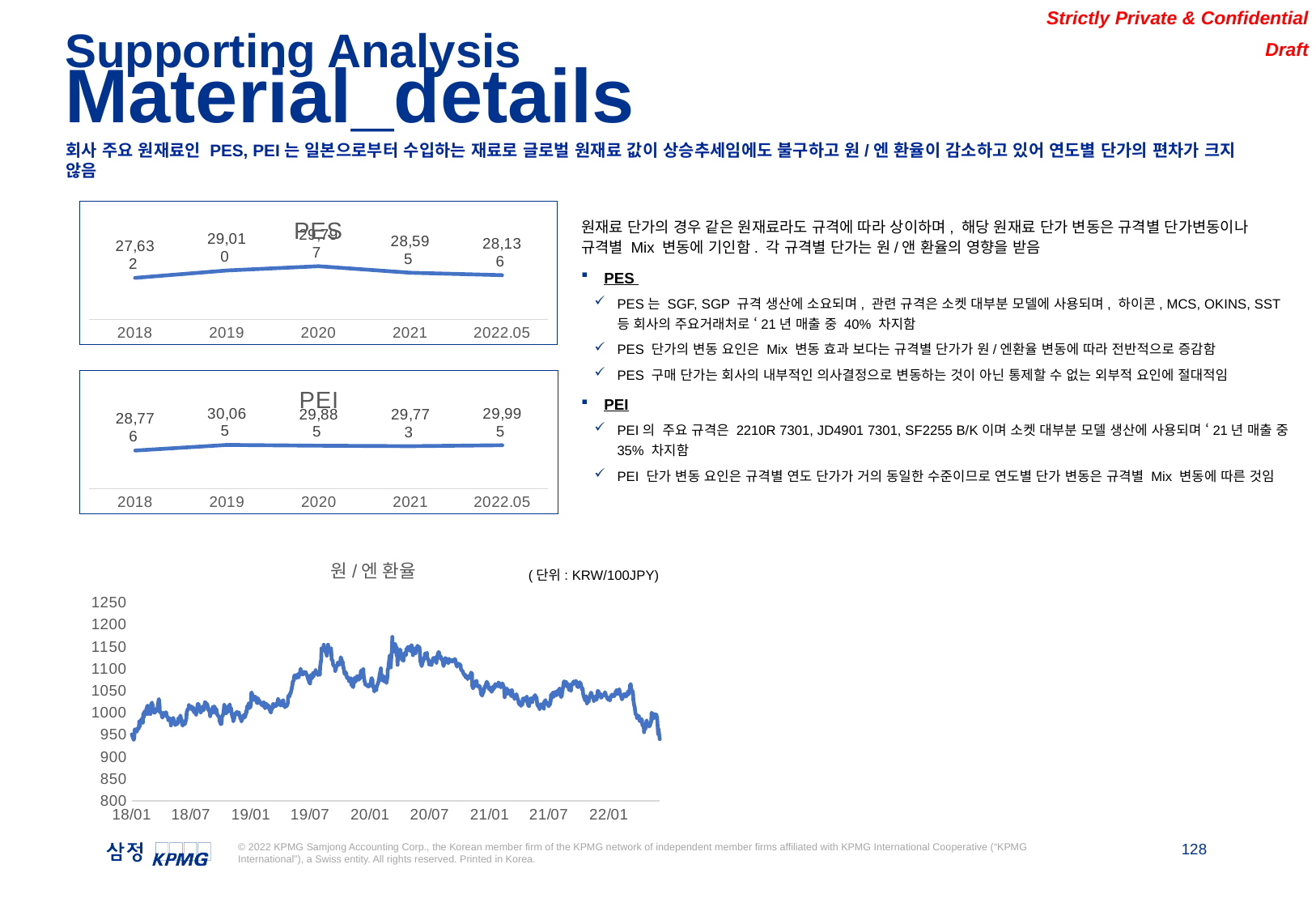

Supporting Analysis
Material_details
회사 주요 원재료인 PES, PEI는 일본으로부터 수입하는 재료로 글로벌 원재료 값이 상승추세임에도 불구하고 원/엔 환율이 감소하고 있어 연도별 단가의 편차가 크지 않음

### Chart:

| Category | PES |
|---|---|
| 2018 | 27632.041591456076 |
| 2019 | 29009.817267598726 |
| 2020 | 29797.299270072992 |
| 2021 | 28595.10758196721 |
| 2022.05 | 28135.791366906476 |
원재료 단가의 경우 같은 원재료라도 규격에 따라 상이하며, 해당 원재료 단가 변동은 규격별 단가변동이나 규격별 Mix 변동에 기인함. 각 규격별 단가는 원/앤 환율의 영향을 받음
PES
PES는 SGF, SGP 규격 생산에 소요되며, 관련 규격은 소켓 대부분 모델에 사용되며, 하이콘, MCS, OKINS, SST 등 회사의 주요거래처로 ‘21년 매출 중 40% 차지함
PES 단가의 변동 요인은 Mix 변동 효과 보다는 규격별 단가가 원/엔환율 변동에 따라 전반적으로 증감함
PES 구매 단가는 회사의 내부적인 의사결정으로 변동하는 것이 아닌 통제할 수 없는 외부적 요인에 절대적임
PEI
PEI의  주요 규격은 2210R 7301, JD4901 7301, SF2255 B/K이며 소켓 대부분 모델 생산에 사용되며 ‘21년 매출 중 35% 차지함
PEI 단가 변동 요인은 규격별 연도 단가가 거의 동일한 수준이므로 연도별 단가 변동은 규격별 Mix 변동에 따른 것임

### Chart:

| Category | PEI |
|---|---|
| 2018 | 28775.683401822404 |
| 2019 | 30064.749608763694 |
| 2020 | 29885.35371489513 |
| 2021 | 29773.303081868027 |
| 2022.05 | 29994.926199261994 |

### Chart: 원/엔 환율

| Category | 환율 |
|---|---|
| 43102 | 951.05 |
| 43103 | 948.11 |
| 43104 | 946.64 |
| 43105 | 944.72 |
| 43108 | 938.62 |
| 43109 | 941.28 |
| 43110 | 947.31 |
| 43111 | 961.17 |
| 43112 | 962.66 |
| 43115 | 958.07 |
| 43116 | 960.02 |
| 43117 | 963.9 |
| 43118 | 957.76 |
| 43119 | 963.38 |
| 43122 | 964.62 |
| 43123 | 963.49 |
| 43124 | 970.12 |
| 43125 | 980.49 |
| 43126 | 968.48 |
| 43129 | 979.85 |
| 43130 | 977.46 |
| 43131 | 985.02 |
| 43132 | 980.68 |
| 43133 | 978.62 |
| 43136 | 977.26 |
| 43137 | 998.31 |
| 43138 | 997.58 |
| 43139 | 990.45 |
| 43140 | 1000.78 |
| 43143 | 1004.37 |
| 43144 | 996.64 |
| 43145 | 1004.13 |
| 43150 | 1016.62 |
| 43151 | 1001.74 |
| 43152 | 997.39 |
| 43153 | 998.0 |
| 43154 | 1015.04 |
| 43157 | 1008.42 |
| 43158 | 1003.22 |
| 43159 | 997.25 |
| 43161 | 1019.27 |
| 43164 | 1023.28 |
| 43165 | 1017.52 |
| 43166 | 1018.61 |
| 43167 | 1007.3 |
| 43168 | 1005.03 |
| 43171 | 1000.05 |
| 43172 | 1000.52 |
| 43173 | 1000.99 |
| 43174 | 1002.78 |
| 43175 | 1002.59 |
| 43178 | 1009.2 |
| 43179 | 1010.14 |
| 43180 | 1005.4 |
| 43181 | 1011.42 |
| 43182 | 1019.6 |
| 43185 | 1031.49 |
| 43186 | 1025.47 |
| 43187 | 1017.36 |
| 43188 | 1001.17 |
| 43189 | 1001.46 |
| 43192 | 1000.8 |
| 43193 | 999.67 |
| 43194 | 992.82 |
| 43195 | 990.68 |
| 43196 | 989.03 |
| 43199 | 997.52 |
| 43200 | 1000.33 |
| 43201 | 996.17 |
| 43202 | 998.27 |
| 43203 | 996.5 |
| 43206 | 994.75 |
| 43207 | 1001.63 |
| 43208 | 998.22 |
| 43209 | 994.73 |
| 43210 | 990.32 |
| 43213 | 990.12 |
| 43214 | 983.35 |
| 43215 | 989.52 |
| 43216 | 985.79 |
| 43217 | 987.43 |
| 43220 | 985.94 |
| 43222 | 971.38 |
| 43223 | 978.83 |
| 43224 | 986.3 |
| 43228 | 986.85 |
| 43229 | 988.49 |
| 43230 | 985.46 |
| 43231 | 983.04 |
| 43234 | 977.23 |
| 43235 | 972.07 |
| 43236 | 973.1 |
| 43237 | 977.84 |
| 43238 | 974.27 |
| 43241 | 974.33 |
| 43243 | 977.94 |
| 43244 | 980.59 |
| 43245 | 988.19 |
| 43248 | 983.81 |
| 43249 | 980.49 |
| 43250 | 991.39 |
| 43251 | 993.98 |
| 43252 | 989.61 |
| 43255 | 982.51 |
| 43256 | 974.21 |
| 43258 | 970.91 |
| 43259 | 973.78 |
| 43262 | 980.81 |
| 43263 | 974.18 |
| 43265 | 975.32 |
| 43266 | 978.53 |
| 43269 | 986.84 |
| 43270 | 999.23 |
| 43271 | 1004.68 |
| 43272 | 1003.67 |
| 43273 | 1008.78 |
| 43276 | 1009.24 |
| 43277 | 1017.74 |
| 43278 | 1013.22 |
| 43279 | 1013.97 |
| 43280 | 1014.79 |
| 43283 | 1009.26 |
| 43284 | 1008.26 |
| 43285 | 1014.34 |
| 43286 | 1009.55 |
| 43287 | 1010.85 |
| 43290 | 1012.22 |
| 43291 | 1003.2 |
| 43292 | 1004.28 |
| 43293 | 1001.16 |
| 43294 | 1001.55 |
| 43297 | 999.07 |
| 43298 | 1004.63 |
| 43299 | 995.84 |
| 43300 | 1000.31 |
| 43301 | 1005.91 |
| 43304 | 1019.91 |
| 43305 | 1012.79 |
| 43306 | 1020.63 |
| 43307 | 1016.73 |
| 43308 | 1006.52 |
| 43311 | 1009.46 |
| 43312 | 1005.95 |
| 43313 | 1000.22 |
| 43314 | 1002.51 |
| 43315 | 1005.6 |
| 43318 | 1014.16 |
| 43319 | 1009.07 |
| 43320 | 1010.82 |
| 43321 | 1008.84 |
| 43322 | 1005.62 |
| 43325 | 1018.22 |
| 43326 | 1024.3 |
| 43328 | 1023.41 |
| 43329 | 1019.02 |
| 43332 | 1018.5 |
| 43333 | 1020.14 |
| 43334 | 1015.58 |
| 43335 | 1011.94 |
| 43336 | 1006.51 |
| 43339 | 1008.22 |
| 43340 | 1002.47 |
| 43341 | 998.47 |
| 43342 | 992.35 |
| 43343 | 998.65 |
| 43346 | 1001.75 |
| 43347 | 1002.39 |
| 43348 | 999.46 |
| 43349 | 1002.42 |
| 43350 | 1013.15 |
| 43353 | 1012.03 |
| 43354 | 1014.98 |
| 43355 | 1009.54 |
| 43356 | 1013.39 |
| 43357 | 1000.94 |
| 43360 | 999.42 |
| 43361 | 1008.15 |
| 43362 | 1002.49 |
| 43363 | 1000.04 |
| 43364 | 995.73 |
| 43370 | 990.2 |
| 43371 | 981.17 |
| 43374 | 975.79 |
| 43375 | 974.43 |
| 43377 | 975.15 |
| 43378 | 990.87 |
| 43381 | 994.33 |
| 43383 | 1001.24 |
| 43384 | 1008.86 |
| 43385 | 1018.91 |
| 43388 | 1010.21 |
| 43389 | 1013.82 |
| 43390 | 1004.59 |
| 43391 | 998.89 |
| 43392 | 1009.4 |
| 43395 | 1008.67 |
| 43396 | 1002.35 |
| 43397 | 1010.32 |
| 43398 | 1009.95 |
| 43399 | 1013.13 |
| 43402 | 1019.21 |
| 43403 | 1013.26 |
| 43404 | 1008.89 |
| 43405 | 1009.08 |
| 43406 | 1010.96 |
| 43409 | 994.57 |
| 43410 | 991.57 |
| 43411 | 989.38 |
| 43412 | 987.36 |
| 43413 | 980.75 |
| 43416 | 988.54 |
| 43417 | 994.68 |
| 43418 | 998.15 |
| 43419 | 996.74 |
| 43420 | 995.25 |
| 43423 | 1001.02 |
| 43424 | 1002.31 |
| 43425 | 1000.4 |
| 43426 | 1000.49 |
| 43427 | 999.34 |
| 43430 | 1001.11 |
| 43431 | 994.94 |
| 43432 | 993.06 |
| 43433 | 993.79 |
| 43434 | 988.98 |
| 43437 | 984.4 |
| 43438 | 980.33 |
| 43439 | 984.65 |
| 43440 | 984.4 |
| 43441 | 991.97 |
| 43444 | 993.78 |
| 43445 | 993.16 |
| 43446 | 995.99 |
| 43447 | 995.98 |
| 43448 | 989.44 |
| 43451 | 996.34 |
| 43452 | 1003.15 |
| 43453 | 1004.94 |
| 43454 | 1001.11 |
| 43455 | 1015.02 |
| 43458 | 1011.84 |
| 43460 | 1021.42 |
| 43461 | 1012.23 |
| 43462 | 1010.95 |
| 43465 | 1013.18 |
| 43467 | 1019.47 |
| 43468 | 1044.87 |
| 43469 | 1046.36 |
| 43472 | 1038.34 |
| 43473 | 1028.85 |
| 43474 | 1031.31 |
| 43475 | 1036.89 |
| 43476 | 1031.96 |
| 43479 | 1030.28 |
| 43480 | 1036.75 |
| 43481 | 1030.97 |
| 43482 | 1028.65 |
| 43483 | 1027.35 |
| 43486 | 1021.87 |
| 43487 | 1027.36 |
| 43488 | 1033.66 |
| 43489 | 1029.71 |
| 43490 | 1029.81 |
| 43493 | 1026.97 |
| 43494 | 1022.19 |
| 43495 | 1021.8 |
| 43496 | 1024.81 |
| 43497 | 1021.36 |
| 43503 | 1015.97 |
| 43504 | 1023.09 |
| 43507 | 1023.9 |
| 43508 | 1018.25 |
| 43509 | 1018.15 |
| 43510 | 1010.77 |
| 43511 | 1018.05 |
| 43514 | 1020.31 |
| 43515 | 1016.95 |
| 43516 | 1019.72 |
| 43517 | 1012.95 |
| 43518 | 1015.95 |
| 43521 | 1016.2 |
| 43522 | 1009.23 |
| 43523 | 1011.62 |
| 43524 | 1007.62 |
| 43528 | 1000.49 |
| 43529 | 1006.85 |
| 43530 | 1006.21 |
| 43531 | 1009.53 |
| 43532 | 1011.16 |
| 43535 | 1020.38 |
| 43536 | 1019.45 |
| 43537 | 1014.33 |
| 43538 | 1017.4 |
| 43539 | 1013.96 |
| 43542 | 1018.88 |
| 43543 | 1017.82 |
| 43544 | 1015.49 |
| 43545 | 1021.37 |
| 43546 | 1016.39 |
| 43549 | 1026.58 |
| 43550 | 1031.31 |
| 43551 | 1024.29 |
| 43552 | 1026.92 |
| 43553 | 1028.24 |
| 43556 | 1024.11 |
| 43557 | 1016.7 |
| 43558 | 1020.26 |
| 43559 | 1018.26 |
| 43560 | 1017.06 |
| 43563 | 1017.5 |
| 43564 | 1024.09 |
| 43565 | 1028.21 |
| 43566 | 1028.71 |
| 43567 | 1020.56 |
| 43570 | 1018.17 |
| 43571 | 1012.55 |
| 43572 | 1013.97 |
| 43573 | 1013.97 |
| 43574 | 1014.74 |
| 43577 | 1016.04 |
| 43578 | 1019.07 |
| 43579 | 1020.07 |
| 43580 | 1022.6 |
| 43581 | 1038.77 |
| 43584 | 1039.16 |
| 43585 | 1037.02 |
| 43587 | 1044.38 |
| 43588 | 1043.72 |
| 43592 | 1055.84 |
| 43593 | 1061.09 |
| 43594 | 1063.01 |
| 43595 | 1071.39 |
| 43598 | 1073.29 |
| 43599 | 1083.08 |
| 43600 | 1082.58 |
| 43601 | 1085.96 |
| 43602 | 1083.06 |
| 43605 | 1083.63 |
| 43606 | 1083.91 |
| 43607 | 1079.27 |
| 43608 | 1083.29 |
| 43609 | 1087.41 |
| 43612 | 1087.63 |
| 43613 | 1080.97 |
| 43614 | 1085.9 |
| 43615 | 1088.59 |
| 43616 | 1085.82 |
| 43619 | 1100.36 |
| 43620 | 1095.62 |
| 43621 | 1091.81 |
| 43623 | 1087.87 |
| 43626 | 1087.55 |
| 43627 | 1092.1 |
| 43628 | 1088.67 |
| 43629 | 1089.38 |
| 43630 | 1093.45 |
| 43633 | 1090.79 |
| 43634 | 1092.81 |
| 43635 | 1092.12 |
| 43636 | 1089.16 |
| 43637 | 1087.9 |
| 43640 | 1082.19 |
| 43641 | 1078.97 |
| 43642 | 1077.35 |
| 43643 | 1075.0 |
| 43644 | 1073.35 |
| 43647 | 1066.74 |
| 43648 | 1066.8 |
| 43649 | 1079.97 |
| 43650 | 1085.87 |
| 43651 | 1084.6 |
| 43654 | 1078.56 |
| 43655 | 1083.63 |
| 43656 | 1083.52 |
| 43657 | 1090.41 |
| 43658 | 1081.99 |
| 43661 | 1091.15 |
| 43662 | 1093.42 |
| 43663 | 1088.63 |
| 43664 | 1093.32 |
| 43665 | 1097.77 |
| 43668 | 1088.65 |
| 43669 | 1091.33 |
| 43670 | 1089.04 |
| 43671 | 1089.06 |
| 43672 | 1085.72 |
| 43675 | 1090.07 |
| 43676 | 1087.23 |
| 43677 | 1088.45 |
| 43678 | 1086.45 |
| 43679 | 1106.04 |
| 43682 | 1121.4 |
| 43683 | 1146.83 |
| 43684 | 1141.63 |
| 43685 | 1143.44 |
| 43686 | 1144.73 |
| 43689 | 1146.04 |
| 43690 | 1154.91 |
| 43691 | 1142.84 |
| 43693 | 1141.55 |
| 43696 | 1139.68 |
| 43697 | 1135.69 |
| 43698 | 1138.9 |
| 43699 | 1129.4 |
| 43700 | 1131.92 |
| 43703 | 1155.08 |
| 43704 | 1148.11 |
| 43705 | 1146.87 |
| 43706 | 1144.33 |
| 43707 | 1140.66 |
| 43710 | 1139.57 |
| 43711 | 1141.2 |
| 43712 | 1146.74 |
| 43713 | 1137.47 |
| 43714 | 1120.96 |
| 43717 | 1119.49 |
| 43718 | 1112.0 |
| 43719 | 1108.59 |
| 43724 | 1105.14 |
| 43725 | 1095.13 |
| 43726 | 1099.16 |
| 43727 | 1098.15 |
| 43728 | 1106.22 |
| 43731 | 1106.46 |
| 43732 | 1109.4 |
| 43733 | 1114.59 |
| 43734 | 1112.32 |
| 43735 | 1112.13 |
| 43738 | 1113.4 |
| 43739 | 1109.7 |
| 43740 | 1112.17 |
| 43742 | 1126.37 |
| 43745 | 1120.52 |
| 43746 | 1115.51 |
| 43748 | 1115.55 |
| 43749 | 1108.48 |
| 43752 | 1096.13 |
| 43753 | 1092.13 |
| 43754 | 1087.93 |
| 43755 | 1091.75 |
| 43756 | 1092.99 |
| 43759 | 1089.42 |
| 43760 | 1082.32 |
| 43761 | 1079.68 |
| 43762 | 1080.11 |
| 43763 | 1078.02 |
| 43766 | 1080.27 |
| 43767 | 1073.32 |
| 43768 | 1071.51 |
| 43769 | 1074.05 |
| 43770 | 1075.5 |
| 43773 | 1078.86 |
| 43774 | 1068.51 |
| 43775 | 1062.7 |
| 43776 | 1062.51 |
| 43777 | 1062.09 |
| 43780 | 1058.46 |
| 43781 | 1064.88 |
| 43782 | 1067.68 |
| 43783 | 1073.41 |
| 43784 | 1079.75 |
| 43787 | 1072.61 |
| 43788 | 1071.45 |
| 43789 | 1077.8 |
| 43790 | 1078.53 |
| 43791 | 1083.43 |
| 43794 | 1083.48 |
| 43795 | 1079.73 |
| 43796 | 1076.79 |
| 43797 | 1075.3 |
| 43798 | 1076.89 |
| 43801 | 1077.75 |
| 43802 | 1082.69 |
| 43803 | 1091.81 |
| 43804 | 1096.6 |
| 43805 | 1094.49 |
| 43808 | 1095.49 |
| 43809 | 1095.37 |
| 43810 | 1095.74 |
| 43811 | 1099.36 |
| 43812 | 1085.23 |
| 43815 | 1071.46 |
| 43816 | 1070.16 |
| 43817 | 1065.33 |
| 43818 | 1063.57 |
| 43819 | 1064.78 |
| 43822 | 1061.98 |
| 43823 | 1061.88 |
| 43825 | 1063.76 |
| 43826 | 1059.92 |
| 43829 | 1060.72 |
| 43830 | 1063.47 |
| 43832 | 1065.67 |
| 43833 | 1065.53 |
| 43836 | 1078.42 |
| 43837 | 1079.02 |
| 43838 | 1074.95 |
| 43839 | 1076.12 |
| 43840 | 1059.6 |
| 43843 | 1059.93 |
| 43844 | 1051.35 |
| 43845 | 1048.42 |
| 43846 | 1054.37 |
| 43847 | 1052.32 |
| 43850 | 1051.83 |
| 43851 | 1051.78 |
| 43852 | 1059.97 |
| 43853 | 1060.87 |
| 43858 | 1071.37 |
| 43859 | 1078.3 |
| 43860 | 1078.45 |
| 43861 | 1086.68 |
| 43864 | 1096.21 |
| 43865 | 1101.24 |
| 43866 | 1086.36 |
| 43867 | 1082.27 |
| 43868 | 1074.05 |
| 43871 | 1081.58 |
| 43872 | 1084.05 |
| 43873 | 1078.42 |
| 43874 | 1071.86 |
| 43875 | 1076.0 |
| 43878 | 1077.62 |
| 43879 | 1076.54 |
| 43880 | 1081.27 |
| 43881 | 1070.19 |
| 43882 | 1068.13 |
| 43885 | 1081.79 |
| 43886 | 1099.26 |
| 43887 | 1100.25 |
| 43888 | 1101.92 |
| 43889 | 1109.95 |
| 43892 | 1130.25 |
| 43893 | 1108.46 |
| 43894 | 1114.55 |
| 43895 | 1103.27 |
| 43896 | 1116.82 |
| 43899 | 1144.97 |
| 43900 | 1172.73 |
| 43901 | 1138.58 |
| 43902 | 1138.77 |
| 43903 | 1145.91 |
| 43906 | 1149.39 |
| 43907 | 1148.24 |
| 43908 | 1156.7 |
| 43909 | 1145.0 |
| 43910 | 1154.65 |
| 43913 | 1130.48 |
| 43914 | 1147.98 |
| 43915 | 1128.84 |
| 43916 | 1109.04 |
| 43917 | 1123.58 |
| 43920 | 1125.35 |
| 43921 | 1130.83 |
| 43922 | 1132.93 |
| 43923 | 1139.69 |
| 43924 | 1144.23 |
| 43927 | 1132.88 |
| 43928 | 1129.49 |
| 43929 | 1124.51 |
| 43930 | 1119.97 |
| 43931 | 1120.8 |
| 43934 | 1118.62 |
| 43935 | 1131.67 |
| 43937 | 1131.87 |
| 43938 | 1136.47 |
| 43941 | 1133.23 |
| 43942 | 1131.1 |
| 43943 | 1142.95 |
| 43944 | 1146.2 |
| 43945 | 1145.03 |
| 43948 | 1150.28 |
| 43949 | 1147.19 |
| 43950 | 1147.14 |
| 43955 | 1140.65 |
| 43957 | 1153.13 |
| 43958 | 1153.19 |
| 43959 | 1153.86 |
| 43962 | 1139.69 |
| 43963 | 1131.21 |
| 43964 | 1144.15 |
| 43965 | 1145.59 |
| 43966 | 1144.74 |
| 43969 | 1146.15 |
| 43970 | 1147.28 |
| 43971 | 1135.43 |
| 43972 | 1141.24 |
| 43973 | 1143.88 |
| 43976 | 1148.08 |
| 43977 | 1152.83 |
| 43978 | 1150.63 |
| 43979 | 1144.91 |
| 43980 | 1150.63 |
| 43983 | 1149.12 |
| 43984 | 1141.66 |
| 43985 | 1126.39 |
| 43986 | 1116.52 |
| 43987 | 1114.89 |
| 43990 | 1106.29 |
| 43991 | 1110.53 |
| 43992 | 1111.3 |
| 43993 | 1117.2 |
| 43994 | 1116.91 |
| 43997 | 1123.62 |
| 43998 | 1127.27 |
| 43999 | 1123.73 |
| 44000 | 1135.26 |
| 44001 | 1133.91 |
| 44004 | 1134.57 |
| 44005 | 1134.63 |
| 44006 | 1136.83 |
| 44007 | 1123.52 |
| 44008 | 1124.62 |
| 44011 | 1118.25 |
| 44012 | 1116.05 |
| 44013 | 1110.08 |
| 44014 | 1118.39 |
| 44015 | 1116.85 |
| 44018 | 1115.92 |
| 44019 | 1114.86 |
| 44020 | 1108.9 |
| 44021 | 1114.6 |
| 44022 | 1114.06 |
| 44025 | 1125.05 |
| 44026 | 1118.69 |
| 44027 | 1124.53 |
| 44028 | 1123.25 |
| 44029 | 1121.92 |
| 44032 | 1126.51 |
| 44033 | 1122.28 |
| 44034 | 1121.45 |
| 44035 | 1113.79 |
| 44036 | 1121.82 |
| 44039 | 1133.03 |
| 44040 | 1135.89 |
| 44041 | 1137.05 |
| 44042 | 1138.39 |
| 44043 | 1137.32 |
| 44046 | 1123.97 |
| 44047 | 1125.87 |
| 44048 | 1128.45 |
| 44049 | 1127.12 |
| 44050 | 1122.45 |
| 44053 | 1119.88 |
| 44054 | 1119.9 |
| 44055 | 1112.63 |
| 44056 | 1109.81 |
| 44057 | 1106.48 |
| 44061 | 1118.42 |
| 44062 | 1124.44 |
| 44063 | 1115.11 |
| 44064 | 1121.9 |
| 44067 | 1119.42 |
| 44068 | 1122.96 |
| 44069 | 1115.21 |
| 44070 | 1120.87 |
| 44071 | 1112.6 |
| 44074 | 1123.0 |
| 44075 | 1117.32 |
| 44076 | 1118.39 |
| 44077 | 1116.69 |
| 44078 | 1119.28 |
| 44081 | 1119.92 |
| 44082 | 1116.79 |
| 44083 | 1120.5 |
| 44084 | 1120.2 |
| 44085 | 1116.57 |
| 44088 | 1119.77 |
| 44089 | 1119.97 |
| 44090 | 1120.07 |
| 44091 | 1121.66 |
| 44092 | 1122.48 |
| 44095 | 1113.44 |
| 44096 | 1108.34 |
| 44097 | 1108.79 |
| 44098 | 1104.9 |
| 44099 | 1110.18 |
| 44102 | 1108.59 |
| 44103 | 1112.06 |
| 44109 | 1108.48 |
| 44110 | 1100.19 |
| 44111 | 1098.22 |
| 44112 | 1096.91 |
| 44116 | 1094.63 |
| 44117 | 1090.04 |
| 44118 | 1089.68 |
| 44119 | 1089.38 |
| 44120 | 1086.22 |
| 44123 | 1086.7 |
| 44124 | 1083.01 |
| 44125 | 1080.03 |
| 44126 | 1083.9 |
| 44127 | 1081.28 |
| 44130 | 1083.51 |
| 44131 | 1076.72 |
| 44132 | 1078.99 |
| 44133 | 1082.28 |
| 44134 | 1083.5 |
| 44137 | 1080.07 |
| 44138 | 1083.3 |
| 44139 | 1083.82 |
| 44140 | 1087.61 |
| 44141 | 1091.66 |
| 44144 | 1089.06 |
| 44145 | 1059.6 |
| 44146 | 1059.89 |
| 44147 | 1055.46 |
| 44148 | 1059.53 |
| 44151 | 1065.4 |
| 44152 | 1059.73 |
| 44153 | 1062.34 |
| 44154 | 1065.26 |
| 44155 | 1071.54 |
| 44158 | 1072.84 |
| 44159 | 1064.49 |
| 44160 | 1063.09 |
| 44161 | 1060.28 |
| 44162 | 1060.77 |
| 44165 | 1061.57 |
| 44166 | 1058.74 |
| 44167 | 1061.3 |
| 44168 | 1056.14 |
| 44169 | 1057.34 |
| 44172 | 1042.55 |
| 44173 | 1041.01 |
| 44174 | 1040.99 |
| 44175 | 1039.08 |
| 44176 | 1041.97 |
| 44179 | 1047.45 |
| 44180 | 1048.59 |
| 44181 | 1054.45 |
| 44182 | 1055.83 |
| 44183 | 1059.68 |
| 44186 | 1061.85 |
| 44187 | 1065.66 |
| 44188 | 1068.1 |
| 44189 | 1070.73 |
| 44193 | 1065.5 |
| 44194 | 1058.4 |
| 44195 | 1056.18 |
| 44196 | 1054.26 |
| 44200 | 1053.8 |
| 44201 | 1050.08 |
| 44202 | 1057.49 |
| 44203 | 1054.48 |
| 44204 | 1047.68 |
| 44207 | 1052.36 |
| 44208 | 1053.5 |
| 44209 | 1059.68 |
| 44210 | 1054.25 |
| 44211 | 1059.97 |
| 44214 | 1057.35 |
| 44215 | 1065.15 |
| 44216 | 1060.78 |
| 44217 | 1062.39 |
| 44218 | 1062.13 |
| 44221 | 1061.79 |
| 44222 | 1063.27 |
| 44223 | 1064.36 |
| 44224 | 1060.57 |
| 44225 | 1069.26 |
| 44228 | 1066.13 |
| 44229 | 1065.42 |
| 44230 | 1063.18 |
| 44231 | 1060.8 |
| 44232 | 1057.73 |
| 44235 | 1066.31 |
| 44236 | 1063.53 |
| 44237 | 1067.23 |
| 44242 | 1057.49 |
| 44243 | 1047.13 |
| 44244 | 1035.45 |
| 44245 | 1046.23 |
| 44246 | 1046.22 |
| 44249 | 1049.04 |
| 44250 | 1053.81 |
| 44251 | 1055.44 |
| 44252 | 1048.3 |
| 44253 | 1043.15 |
| 44257 | 1050.62 |
| 44258 | 1050.64 |
| 44259 | 1049.0 |
| 44260 | 1042.83 |
| 44263 | 1042.12 |
| 44264 | 1038.37 |
| 44265 | 1051.08 |
| 44266 | 1051.97 |
| 44267 | 1047.58 |
| 44270 | 1036.15 |
| 44271 | 1040.82 |
| 44272 | 1039.04 |
| 44273 | 1039.92 |
| 44274 | 1031.34 |
| 44277 | 1039.4 |
| 44278 | 1039.85 |
| 44279 | 1038.48 |
| 44280 | 1042.44 |
| 44281 | 1038.98 |
| 44284 | 1030.92 |
| 44285 | 1030.04 |
| 44286 | 1027.33 |
| 44287 | 1022.25 |
| 44288 | 1020.88 |
| 44291 | 1018.47 |
| 44292 | 1023.41 |
| 44293 | 1023.0 |
| 44294 | 1016.25 |
| 44295 | 1023.0 |
| 44298 | 1018.09 |
| 44299 | 1027.74 |
| 44300 | 1032.98 |
| 44301 | 1027.86 |
| 44302 | 1027.73 |
| 44305 | 1027.81 |
| 44306 | 1033.89 |
| 44307 | 1030.12 |
| 44308 | 1034.44 |
| 44309 | 1033.75 |
| 44312 | 1037.03 |
| 44313 | 1029.62 |
| 44314 | 1021.38 |
| 44315 | 1024.92 |
| 44316 | 1016.9 |
| 44319 | 1015.05 |
| 44320 | 1026.27 |
| 44322 | 1026.51 |
| 44323 | 1032.05 |
| 44326 | 1033.12 |
| 44327 | 1024.21 |
| 44328 | 1029.96 |
| 44329 | 1024.48 |
| 44330 | 1032.75 |
| 44333 | 1032.5 |
| 44334 | 1037.59 |
| 44336 | 1037.4 |
| 44337 | 1040.48 |
| 44340 | 1034.57 |
| 44341 | 1036.25 |
| 44342 | 1032.13 |
| 44343 | 1024.88 |
| 44344 | 1017.71 |
| 44347 | 1015.7 |
| 44348 | 1016.62 |
| 44349 | 1011.19 |
| 44350 | 1013.19 |
| 44351 | 1008.02 |
| 44354 | 1019.71 |
| 44355 | 1016.88 |
| 44356 | 1017.12 |
| 44357 | 1017.74 |
| 44358 | 1019.62 |
| 44361 | 1012.9 |
| 44362 | 1014.31 |
| 44363 | 1015.63 |
| 44364 | 1009.44 |
| 44365 | 1024.26 |
| 44368 | 1027.54 |
| 44369 | 1029.05 |
| 44370 | 1023.41 |
| 44371 | 1023.39 |
| 44372 | 1024.4 |
| 44375 | 1018.82 |
| 44376 | 1021.56 |
| 44377 | 1022.12 |
| 44378 | 1016.65 |
| 44379 | 1014.93 |
| 44382 | 1020.92 |
| 44383 | 1018.84 |
| 44384 | 1023.0 |
| 44385 | 1028.48 |
| 44386 | 1041.21 |
| 44389 | 1042.35 |
| 44390 | 1039.02 |
| 44391 | 1035.4 |
| 44392 | 1045.87 |
| 44393 | 1041.48 |
| 44396 | 1037.6 |
| 44397 | 1046.25 |
| 44398 | 1047.41 |
| 44399 | 1043.3 |
| 44400 | 1044.99 |
| 44403 | 1039.85 |
| 44404 | 1044.9 |
| 44405 | 1047.68 |
| 44406 | 1050.82 |
| 44407 | 1048.48 |
| 44410 | 1045.61 |
| 44411 | 1053.28 |
| 44412 | 1055.64 |
| 44413 | 1046.54 |
| 44414 | 1041.68 |
| 44417 | 1035.96 |
| 44418 | 1037.84 |
| 44419 | 1038.76 |
| 44420 | 1045.96 |
| 44421 | 1049.82 |
| 44425 | 1068.97 |
| 44426 | 1071.94 |
| 44427 | 1068.08 |
| 44428 | 1069.92 |
| 44431 | 1070.94 |
| 44432 | 1070.34 |
| 44433 | 1064.77 |
| 44434 | 1060.31 |
| 44435 | 1061.47 |
| 44438 | 1065.87 |
| 44439 | 1058.88 |
| 44440 | 1057.04 |
| 44441 | 1051.84 |
| 44442 | 1054.7 |
| 44445 | 1053.72 |
| 44446 | 1053.67 |
| 44447 | 1049.82 |
| 44448 | 1056.28 |
| 44449 | 1065.81 |
| 44452 | 1065.36 |
| 44453 | 1067.4 |
| 44454 | 1068.4 |
| 44455 | 1071.66 |
| 44456 | 1065.58 |
| 44462 | 1072.64 |
| 44463 | 1071.45 |
| 44466 | 1060.79 |
| 44467 | 1059.37 |
| 44468 | 1059.38 |
| 44469 | 1058.18 |
| 44470 | 1064.06 |
| 44474 | 1069.98 |
| 44475 | 1064.81 |
| 44476 | 1067.98 |
| 44477 | 1066.05 |
| 44481 | 1052.38 |
| 44482 | 1055.82 |
| 44483 | 1055.14 |
| 44484 | 1044.71 |
| 44487 | 1034.59 |
| 44488 | 1037.4 |
| 44489 | 1032.73 |
| 44490 | 1027.85 |
| 44491 | 1031.72 |
| 44494 | 1037.92 |
| 44495 | 1030.38 |
| 44496 | 1021.41 |
| 44497 | 1026.63 |
| 44498 | 1031.65 |
| 44501 | 1024.84 |
| 44502 | 1031.25 |
| 44503 | 1031.28 |
| 44504 | 1035.78 |
| 44505 | 1036.54 |
| 44508 | 1044.83 |
| 44509 | 1045.79 |
| 44510 | 1043.52 |
| 44511 | 1037.01 |
| 44512 | 1038.8 |
| 44515 | 1034.78 |
| 44516 | 1034.22 |
| 44517 | 1027.03 |
| 44518 | 1036.34 |
| 44519 | 1033.31 |
| 44522 | 1037.57 |
| 44523 | 1033.92 |
| 44524 | 1032.79 |
| 44525 | 1029.54 |
| 44526 | 1031.79 |
| 44529 | 1049.53 |
| 44530 | 1049.56 |
| 44531 | 1049.16 |
| 44532 | 1045.81 |
| 44533 | 1039.97 |
| 44536 | 1042.69 |
| 44537 | 1043.23 |
| 44538 | 1040.48 |
| 44539 | 1034.43 |
| 44540 | 1034.73 |
| 44543 | 1038.47 |
| 44544 | 1038.0 |
| 44545 | 1040.57 |
| 44546 | 1039.8 |
| 44547 | 1040.81 |
| 44550 | 1042.01 |
| 44551 | 1047.04 |
| 44552 | 1044.67 |
| 44553 | 1043.68 |
| 44554 | 1037.48 |
| 44557 | 1037.06 |
| 44558 | 1032.6 |
| 44559 | 1033.76 |
| 44560 | 1032.14 |
| 44561 | 1030.24 |
| 44564 | 1029.57 |
| 44565 | 1032.38 |
| 44566 | 1027.93 |
| 44567 | 1032.09 |
| 44568 | 1035.43 |
| 44571 | 1039.82 |
| 44572 | 1041.44 |
| 44573 | 1036.56 |
| 44574 | 1037.99 |
| 44575 | 1040.41 |
| 44578 | 1038.7 |
| 44579 | 1040.36 |
| 44580 | 1037.48 |
| 44581 | 1041.97 |
| 44582 | 1044.16 |
| 44585 | 1049.36 |
| 44586 | 1047.5 |
| 44587 | 1051.62 |
| 44588 | 1043.36 |
| 44589 | 1042.8 |
| 44595 | 1053.75 |
| 44596 | 1048.4 |
| 44599 | 1040.19 |
| 44600 | 1042.37 |
| 44601 | 1035.94 |
| 44602 | 1035.09 |
| 44603 | 1030.46 |
| 44606 | 1038.57 |
| 44607 | 1037.22 |
| 44608 | 1036.63 |
| 44609 | 1036.77 |
| 44610 | 1042.45 |
| 44613 | 1041.25 |
| 44614 | 1042.45 |
| 44615 | 1038.33 |
| 44616 | 1037.19 |
| 44617 | 1038.76 |
| 44620 | 1041.52 |
| 44622 | 1049.49 |
| 44623 | 1043.52 |
| 44624 | 1042.21 |
| 44627 | 1054.17 |
| 44628 | 1062.65 |
| 44630 | 1065.56 |
| 44631 | 1057.81 |
| 44634 | 1048.9 |
| 44635 | 1047.22 |
| 44636 | 1049.49 |
| 44637 | 1043.89 |
| 44638 | 1029.82 |
| 44641 | 1015.38 |
| 44642 | 1015.1 |
| 44643 | 1007.71 |
| 44644 | 1001.61 |
| 44645 | 996.53 |
| 44648 | 995.79 |
| 44649 | 988.27 |
| 44650 | 992.48 |
| 44651 | 992.74 |
| 44652 | 993.88 |
| 44655 | 991.64 |
| 44656 | 991.0 |
| 44657 | 981.11 |
| 44658 | 984.14 |
| 44659 | 981.47 |
| 44662 | 984.2 |
| 44663 | 982.03 |
| 44664 | 985.69 |
| 44665 | 977.82 |
| 44666 | 971.55 |
| 44669 | 971.91 |
| 44670 | 969.45 |
| 44671 | 956.06 |
| 44672 | 967.13 |
| 44673 | 963.42 |
| 44676 | 964.61 |
| 44677 | 974.03 |
| 44678 | 980.79 |
| 44679 | 982.92 |
| 44680 | 970.16 |
| 44683 | 973.35 |
| 44684 | 972.23 |
| 44685 | 972.75 |
| 44687 | 968.94 |
| 44690 | 973.87 |
| 44691 | 977.57 |
| 44692 | 978.48 |
| 44693 | 982.95 |
| 44694 | 1000.58 |
| 44697 | 993.86 |
| 44698 | 993.3 |
| 44699 | 986.67 |
| 44700 | 988.98 |
| 44701 | 997.61 |
| 44704 | 992.69 |
| 44705 | 991.79 |
| 44706 | 996.57 |
| 44707 | 992.97 |
| 44708 | 996.5 |
| 44711 | 988.01 |
| 44712 | 975.61 |
| 44714 | 951.41 |
| 44715 | 963.31 |
| 44719 | 940.19 |
(단위: KRW/100JPY)